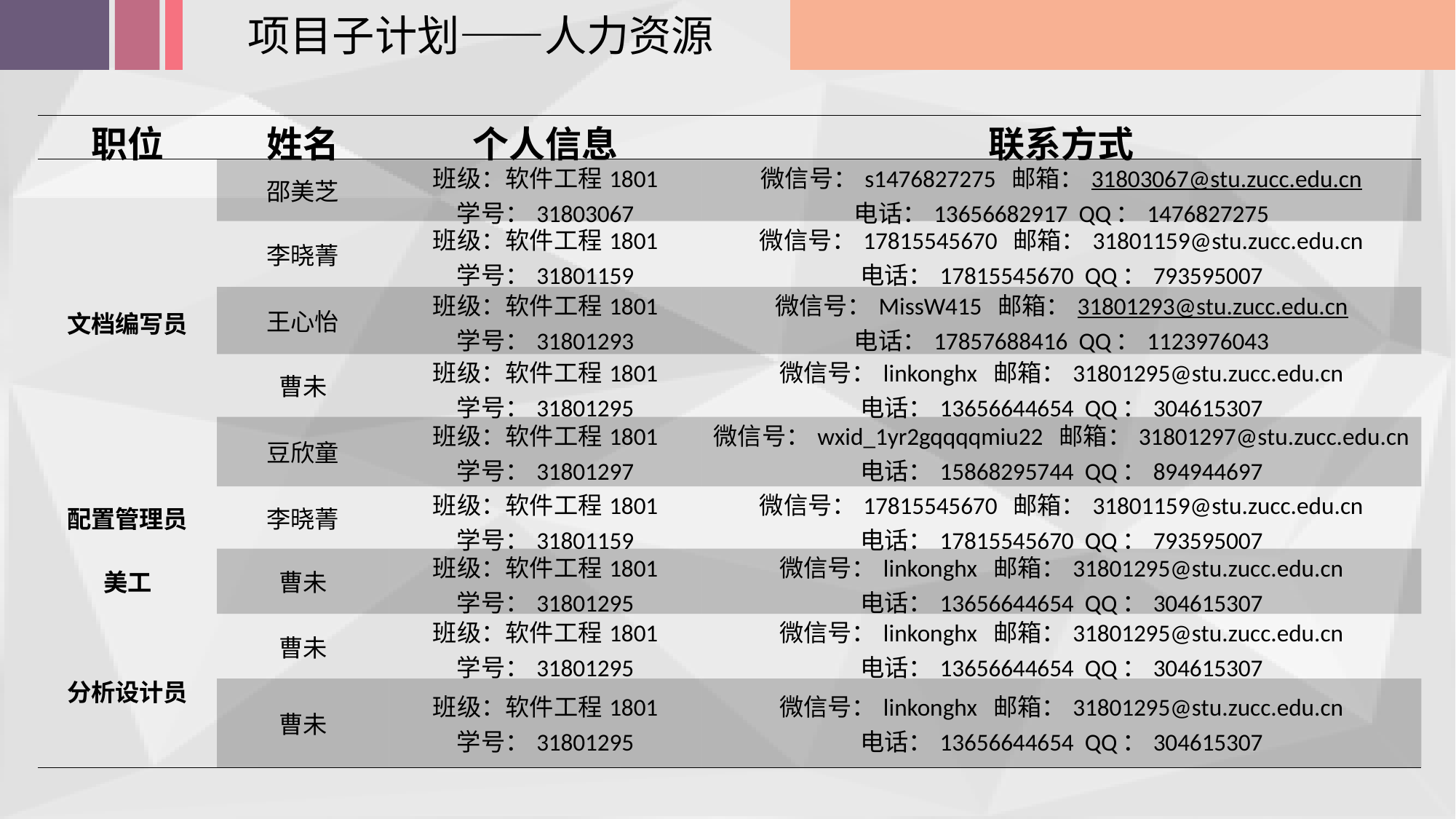

项目子计划——人力资源
| 职位 | 姓名 | 个人信息 | 联系方式 |
| --- | --- | --- | --- |
| 文档编写员 | 邵美芝 | 班级：软件工程1801 学号：31803067 | 微信号：s1476827275 邮箱：31803067@stu.zucc.edu.cn 电话：13656682917 QQ：1476827275 |
| 文档编写员 | 李晓菁 | 班级：软件工程1801 学号：31801159 | 微信号：17815545670 邮箱：31801159@stu.zucc.edu.cn 电话：17815545670 QQ：793595007 |
| 文档编写员 | 王心怡 | 班级：软件工程1801 学号：31801293 | 微信号：MissW415 邮箱：31801293@stu.zucc.edu.cn 电话：17857688416 QQ：1123976043 |
| 文档编写员 | 曹未 | 班级：软件工程1801 学号：31801295 | 微信号：linkonghx 邮箱：31801295@stu.zucc.edu.cn 电话：13656644654 QQ：304615307 |
| 文档编写员 | 豆欣童 | 班级：软件工程1801 学号：31801297 | 微信号：wxid\_1yr2gqqqqmiu22 邮箱：31801297@stu.zucc.edu.cn 电话：15868295744 QQ：894944697 |
| 配置管理员 | 李晓菁 | 班级：软件工程1801 学号：31801159 | 微信号：17815545670 邮箱：31801159@stu.zucc.edu.cn 电话：17815545670 QQ：793595007 |
| 美工 | 曹未 | 班级：软件工程1801 学号：31801295 | 微信号：linkonghx 邮箱：31801295@stu.zucc.edu.cn 电话：13656644654 QQ：304615307 |
| 分析设计员 | 曹未 | 班级：软件工程1801 学号：31801295 | 微信号：linkonghx 邮箱：31801295@stu.zucc.edu.cn 电话：13656644654 QQ：304615307 |
| 分析设计员 | 曹未 | 班级：软件工程1801 学号：31801295 | 微信号：linkonghx 邮箱：31801295@stu.zucc.edu.cn 电话：13656644654 QQ：304615307 |